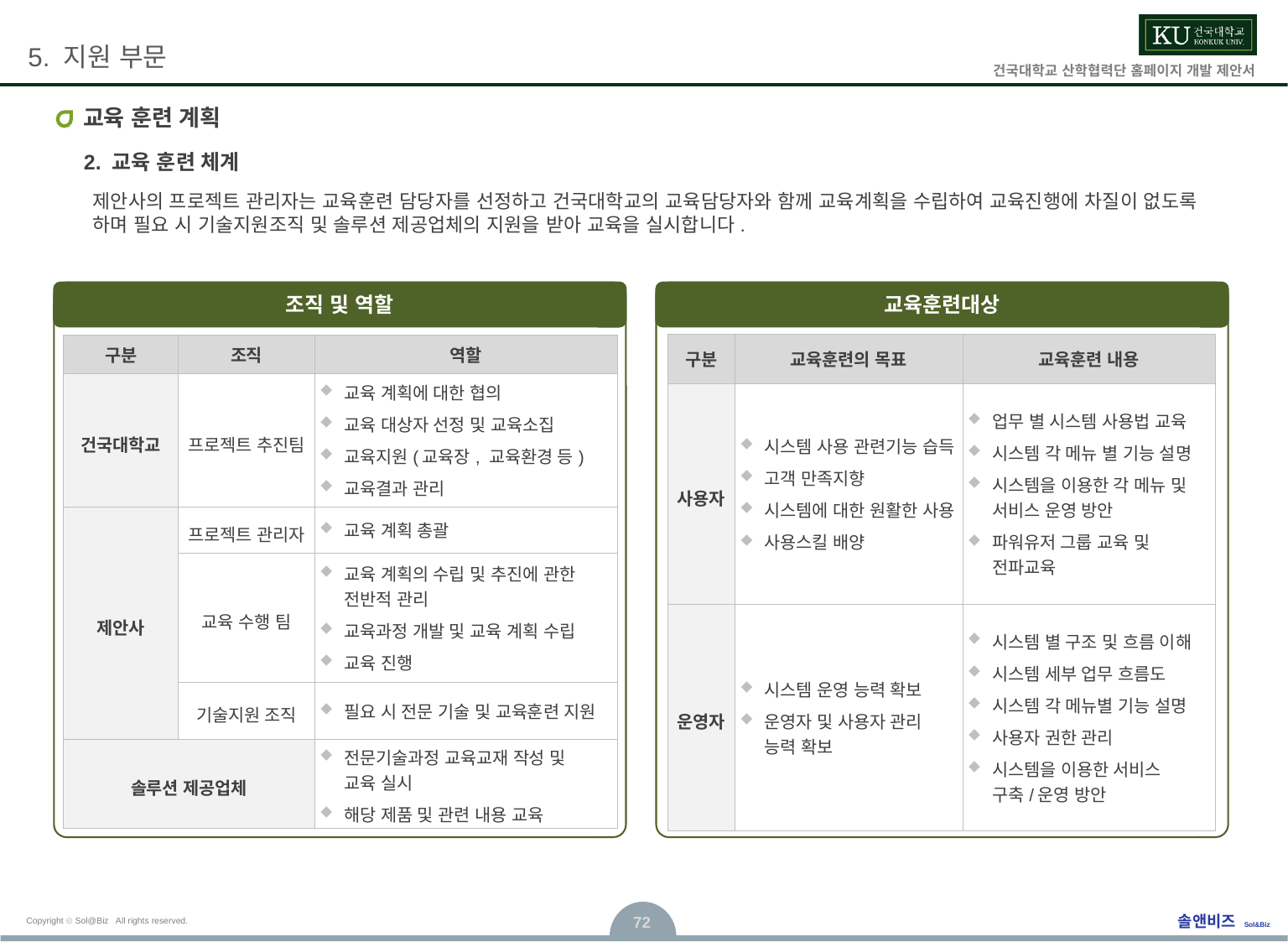

# 교육 훈련 계획
2. 교육 훈련 체계
제안사의 프로젝트 관리자는 교육훈련 담당자를 선정하고 건국대학교의 교육담당자와 함께 교육계획을 수립하여 교육진행에 차질이 없도록 하며 필요 시 기술지원조직 및 솔루션 제공업체의 지원을 받아 교육을 실시합니다.
조직 및 역할

교육훈련대상

| 구분 | 교육훈련의 목표 | 교육훈련 내용 |
| --- | --- | --- |
| 사용자 | 시스템 사용 관련기능 습득 고객 만족지향 시스템에 대한 원활한 사용 사용스킬 배양 | 업무 별 시스템 사용법 교육 시스템 각 메뉴 별 기능 설명 시스템을 이용한 각 메뉴 및 서비스 운영 방안 파워유저 그룹 교육 및 전파교육 |
| 운영자 | 시스템 운영 능력 확보 운영자 및 사용자 관리 능력 확보 | 시스템 별 구조 및 흐름 이해 시스템 세부 업무 흐름도 시스템 각 메뉴별 기능 설명 사용자 권한 관리 시스템을 이용한 서비스 구축/운영 방안 |
| 구분 | 조직 | 역할 |
| --- | --- | --- |
| 건국대학교 | 프로젝트 추진팀 | 교육 계획에 대한 협의 교육 대상자 선정 및 교육소집 교육지원(교육장, 교육환경 등) 교육결과 관리 |
| 제안사 | 프로젝트 관리자 | 교육 계획 총괄 |
|  | 교육 수행 팀 | 교육 계획의 수립 및 추진에 관한 전반적 관리 교육과정 개발 및 교육 계획 수립 교육 진행 |
|  | 기술지원 조직 | 필요 시 전문 기술 및 교육훈련 지원 |
| 솔루션 제공업체 |  | 전문기술과정 교육교재 작성 및 교육 실시 해당 제품 및 관련 내용 교육 |